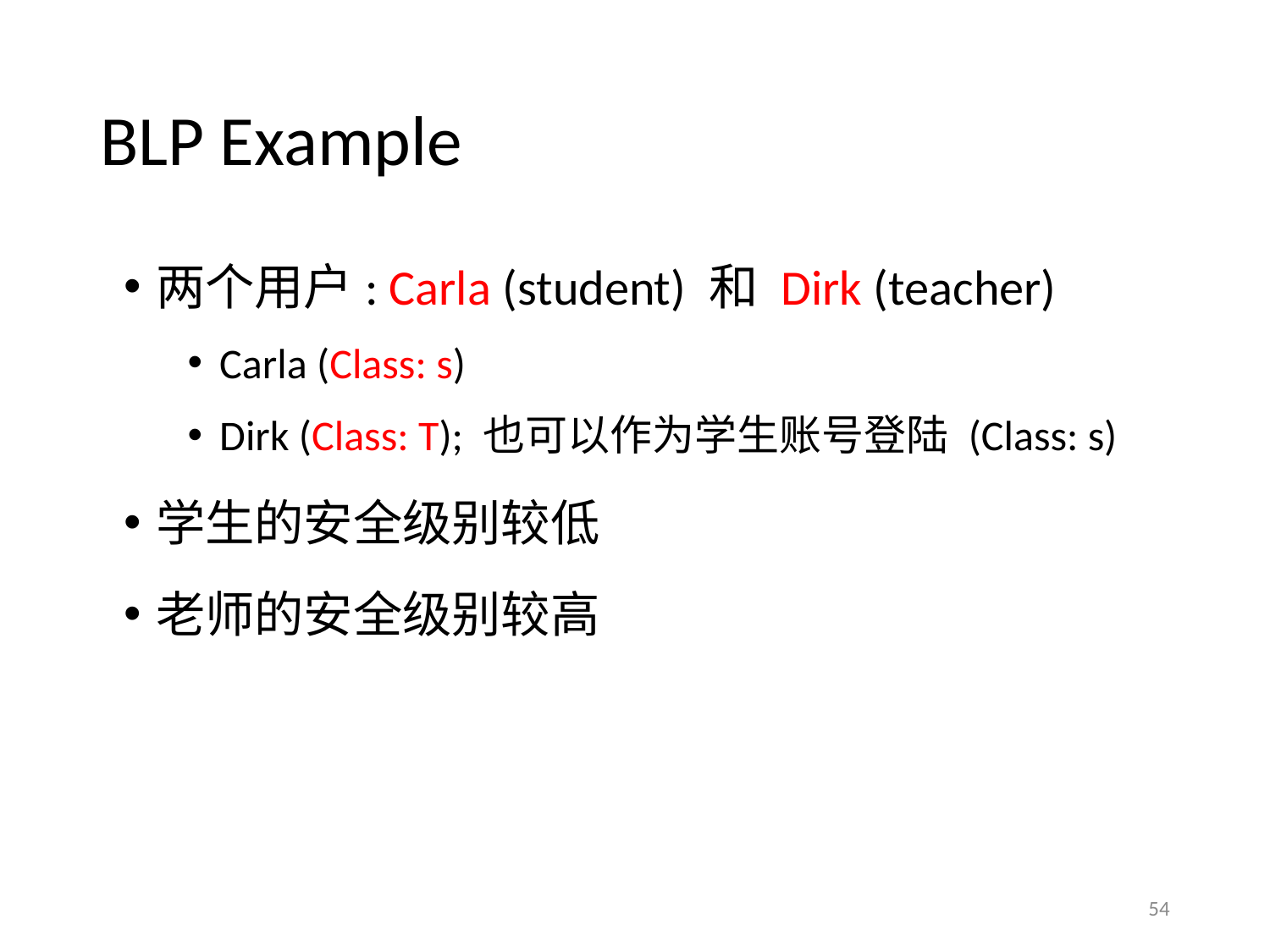

# BLP Example
两个用户: Carla (student) 和 Dirk (teacher)
Carla (Class: s)
Dirk (Class: T); 也可以作为学生账号登陆 (Class: s)
学生的安全级别较低
老师的安全级别较高
54